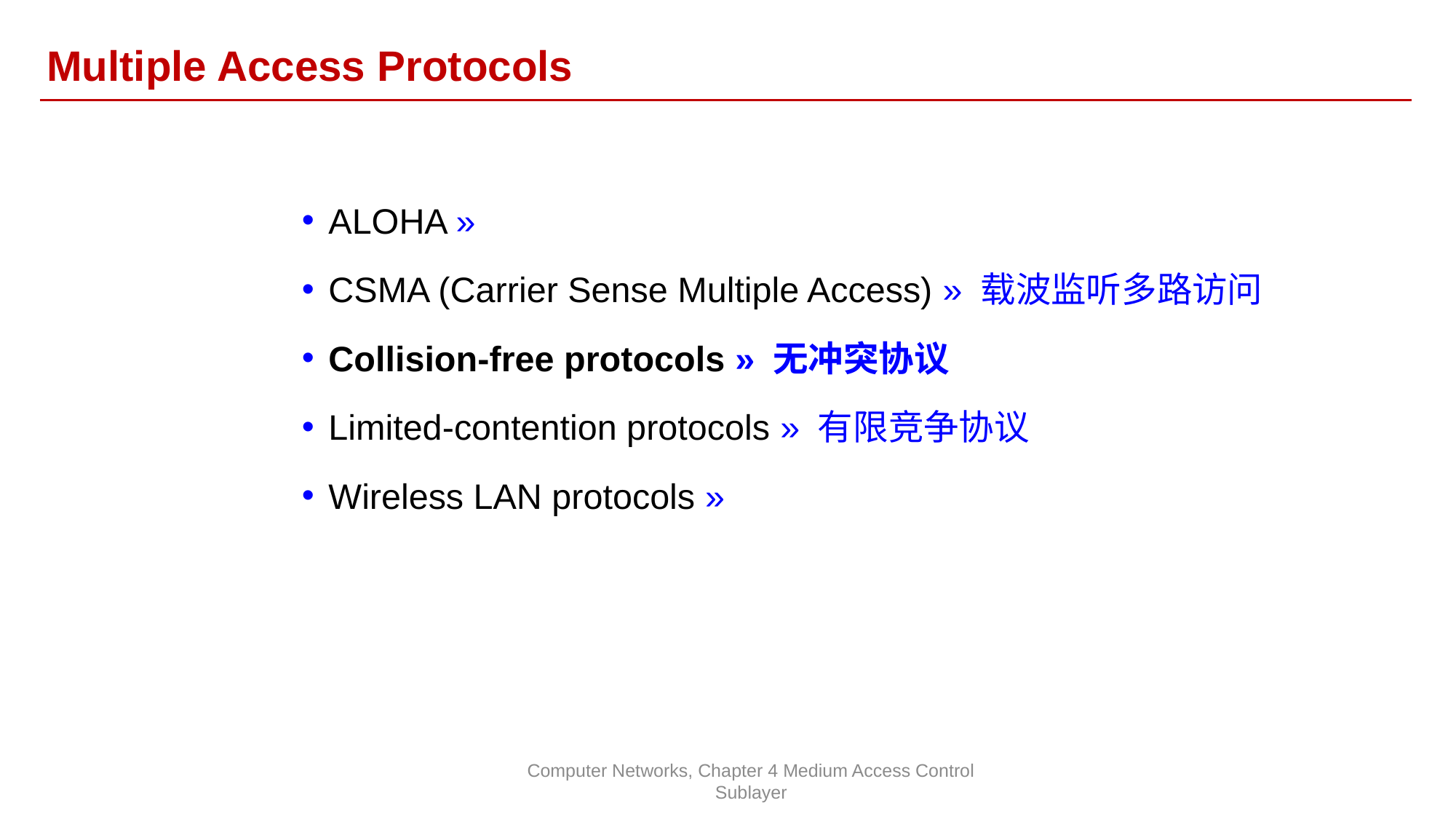

Multiple Access Protocols
ALOHA »
CSMA (Carrier Sense Multiple Access) » 载波监听多路访问
Collision-free protocols » 无冲突协议
Limited-contention protocols » 有限竞争协议
Wireless LAN protocols »

Computer Networks, Chapter 4 Medium Access Control Sublayer